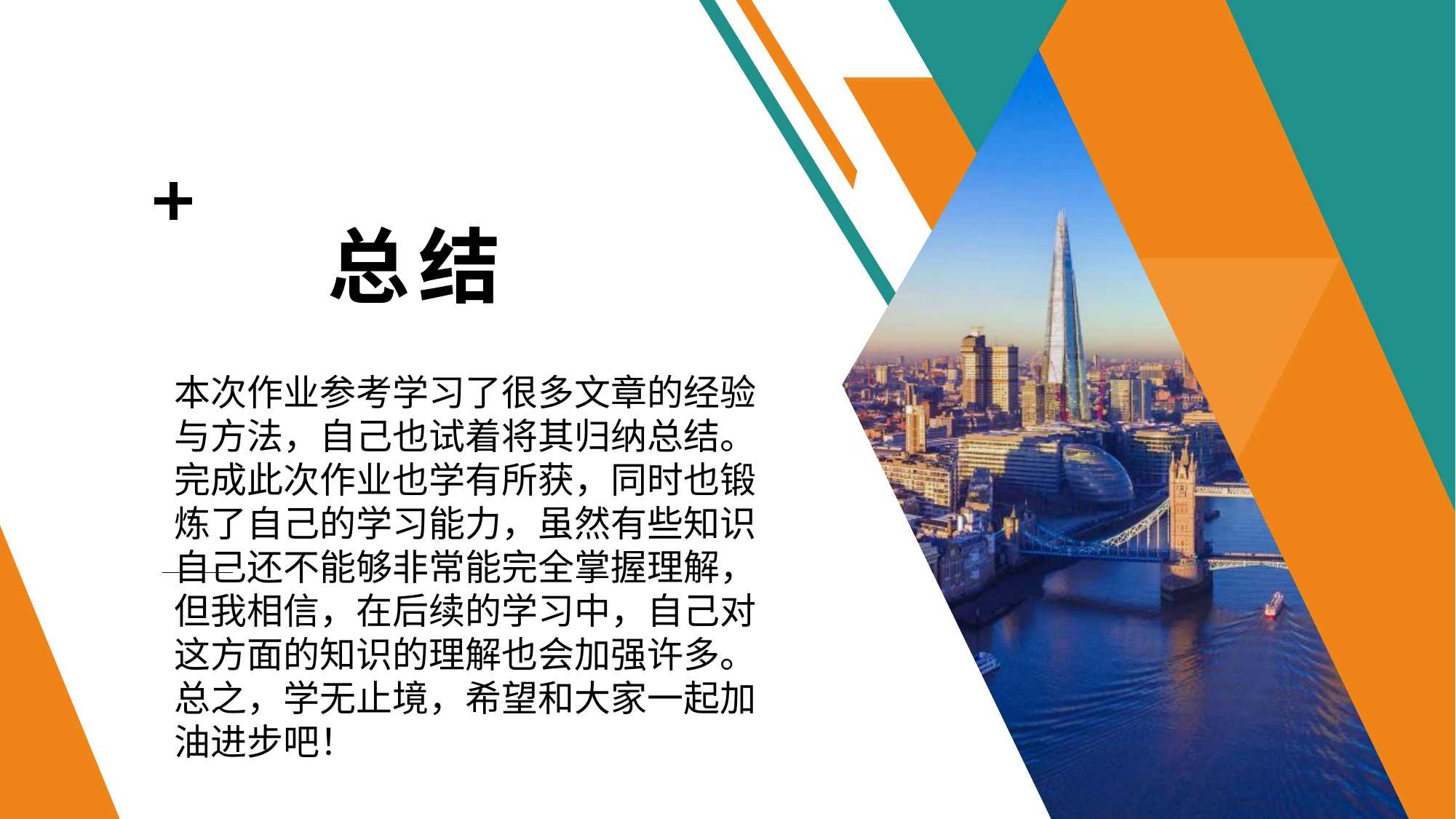

# 总结
本次作业参考学习了很多文章的经验与方法，自己也试着将其归纳总结。完成此次作业也学有所获，同时也锻炼了自己的学习能力，虽然有些知识自己还不能够非常能完全掌握理解，但我相信，在后续的学习中，自己对这方面的知识的理解也会加强许多。总之，学无止境，希望和大家一起加油进步吧！